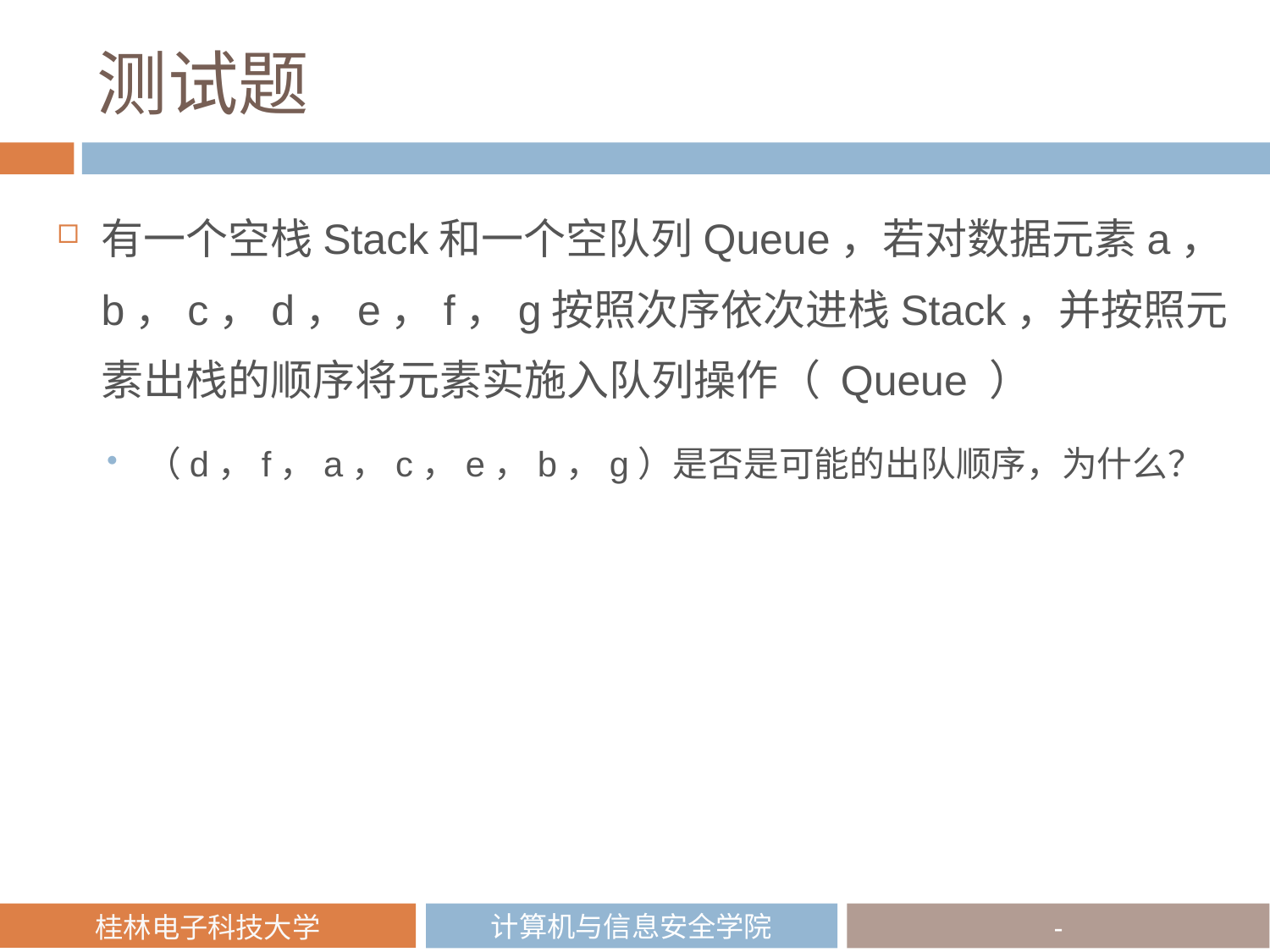

# 测试题
有一个空栈Stack和一个空队列Queue，若对数据元素a，b，c，d，e，f，g按照次序依次进栈Stack，并按照元素出栈的顺序将元素实施入队列操作（ Queue ）
（d，f，a，c，e，b，g）是否是可能的出队顺序，为什么？